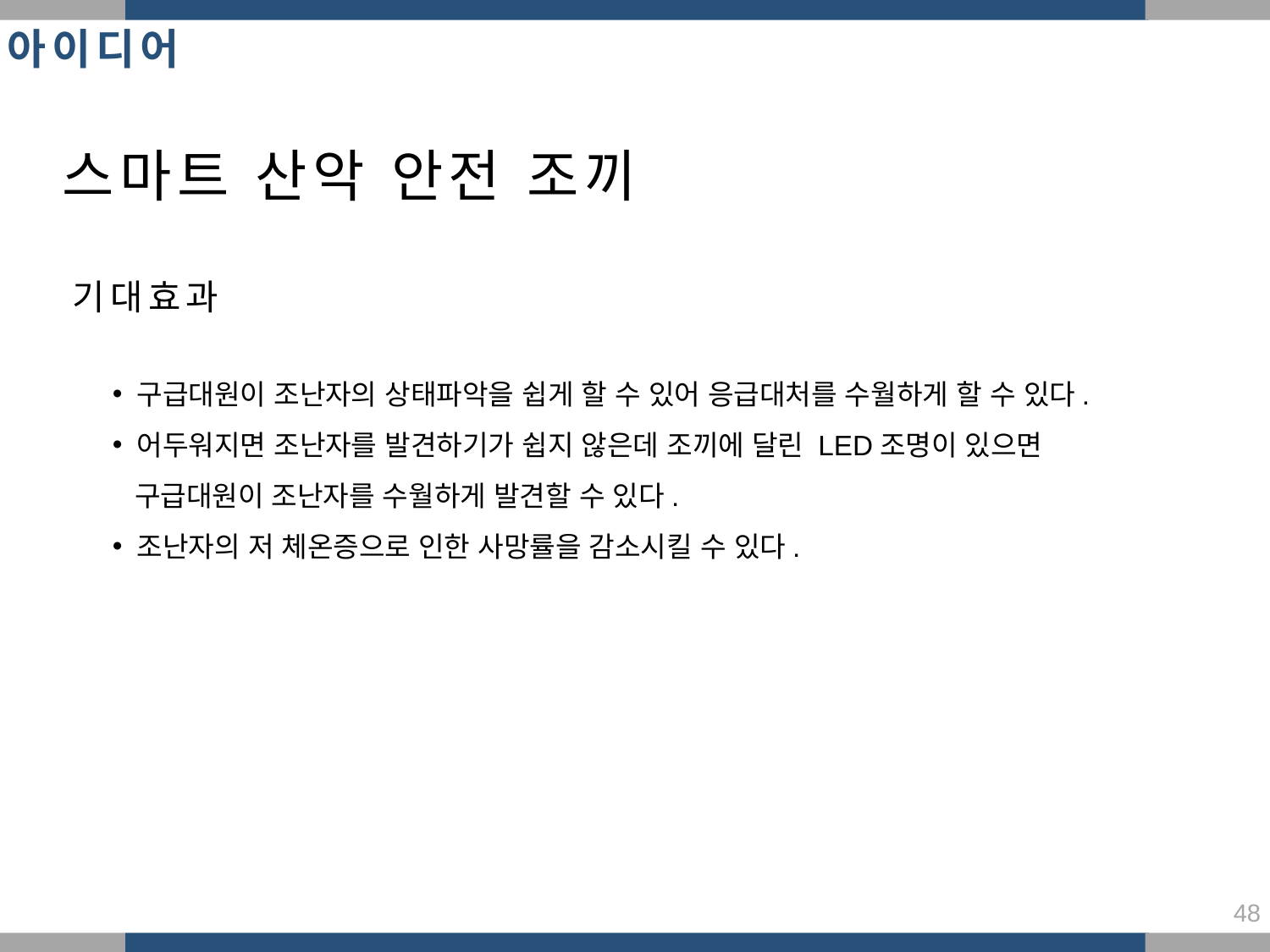

아이디어
스마트 산악 안전 조끼
기대효과
 구급대원이 조난자의 상태파악을 쉽게 할 수 있어 응급대처를 수월하게 할 수 있다.
 어두워지면 조난자를 발견하기가 쉽지 않은데 조끼에 달린 LED조명이 있으면
  구급대원이 조난자를 수월하게 발견할 수 있다.
 조난자의 저 체온증으로 인한 사망률을 감소시킬 수 있다.

48